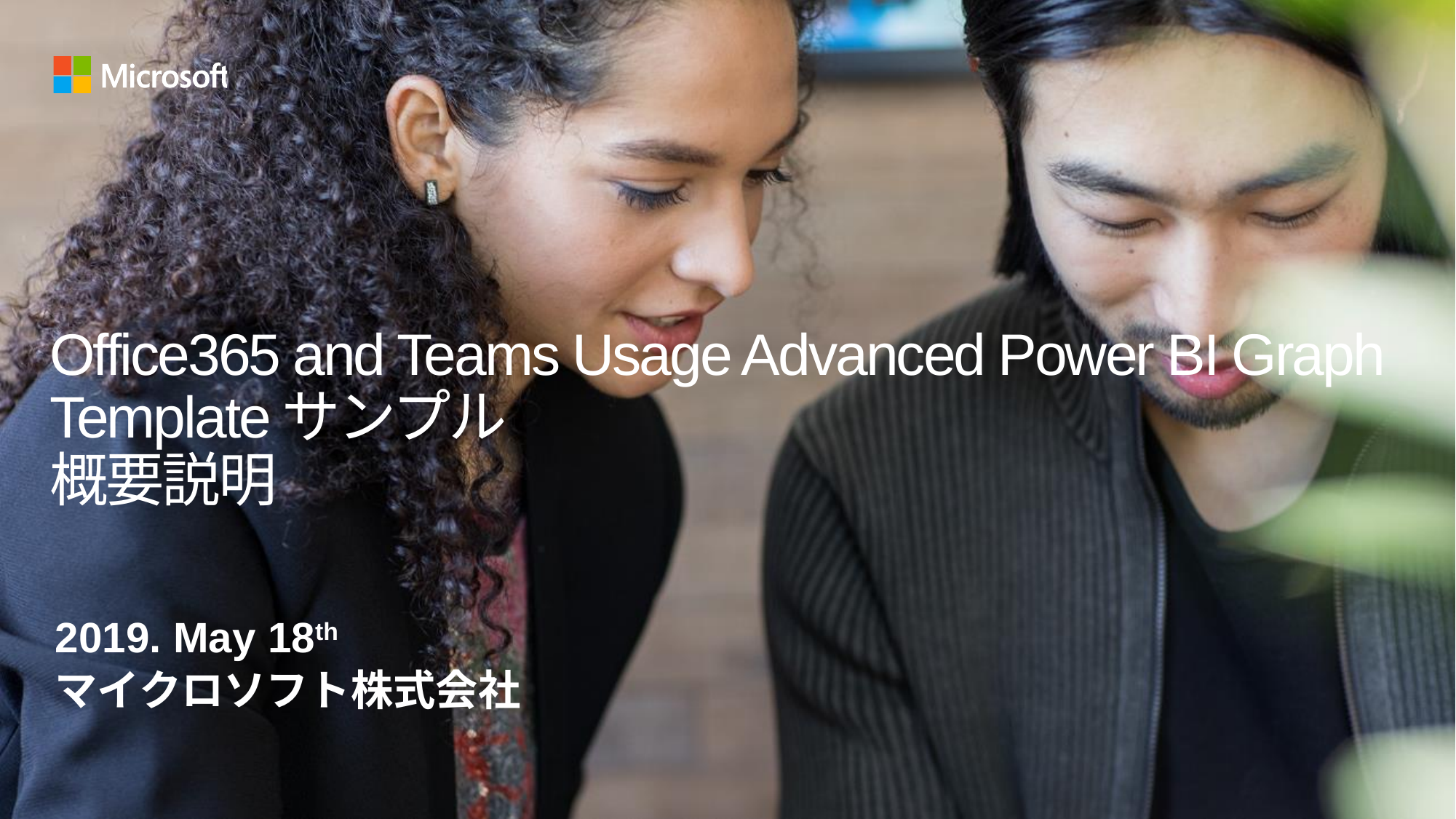

# Office365 and Teams Usage Advanced Power BI Graph Templateサンプル 概要説明
2019. May 18th
マイクロソフト株式会社